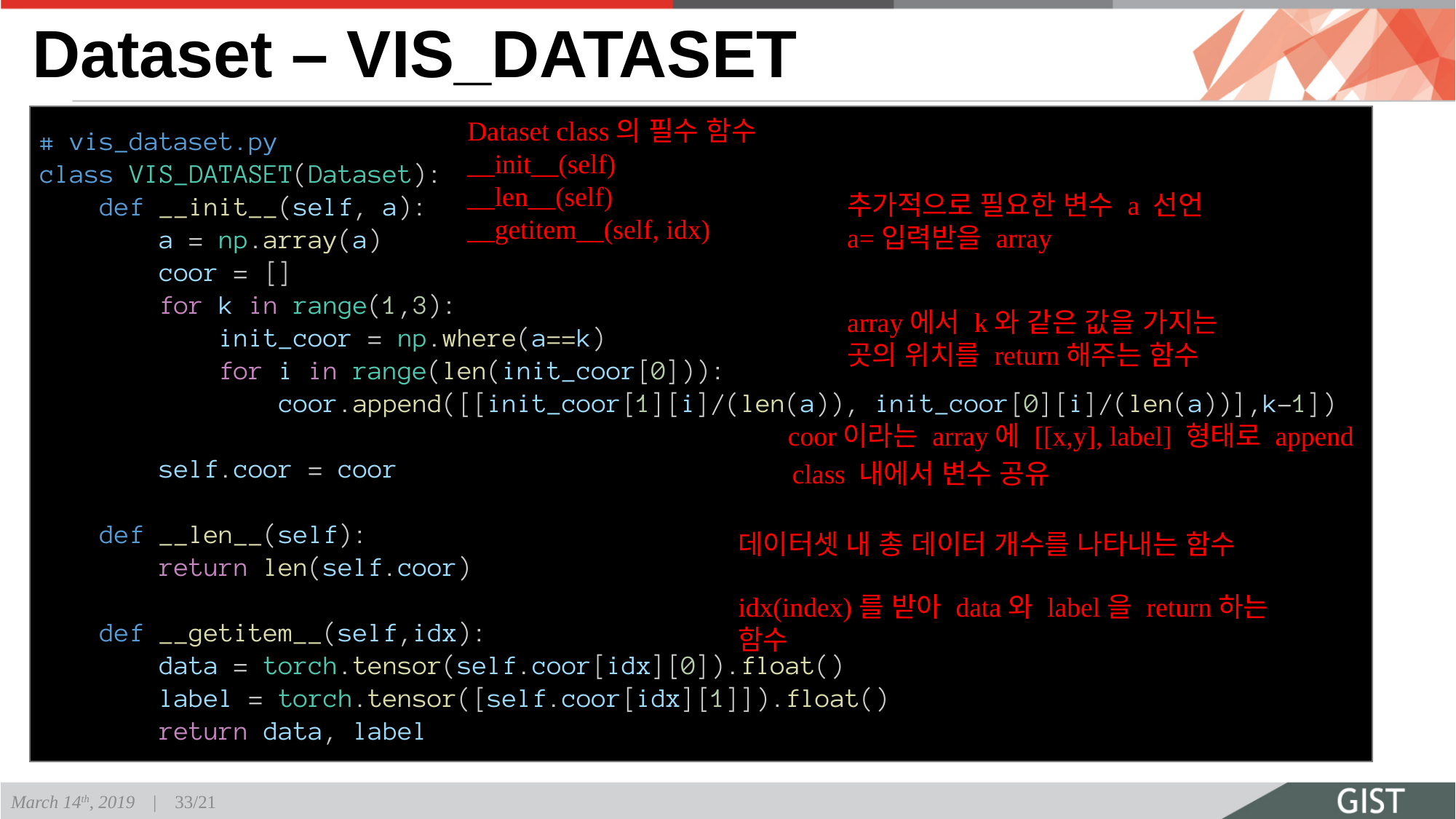

# Dataset – VIS_DATASET
# vis_dataset.py
class VIS_DATASET(Dataset):
    def __init__(self, a):
        a = np.array(a)
        coor = []
        for k in range(1,3):
            init_coor = np.where(a==k)
            for i in range(len(init_coor[0])):
                coor.append([[init_coor[1][i]/(len(a)), init_coor[0][i]/(len(a))],k-1])
        self.coor = coor

    def __len__(self):
        return len(self.coor)

    def __getitem__(self,idx):
        data = torch.tensor(self.coor[idx][0]).float()
        label = torch.tensor([self.coor[idx][1]]).float()
        return data, label
Dataset class의 필수 함수
__init__(self)
__len__(self)
__getitem__(self, idx)
추가적으로 필요한 변수 a 선언
a=입력받을 array
array에서 k와 같은 값을 가지는 곳의 위치를 return해주는 함수
coor이라는 array에 [[x,y], label] 형태로 append
class 내에서 변수 공유
데이터셋 내 총 데이터 개수를 나타내는 함수
idx(index)를 받아 data와 label을 return하는 함수
March 14th, 2019    |    33/21